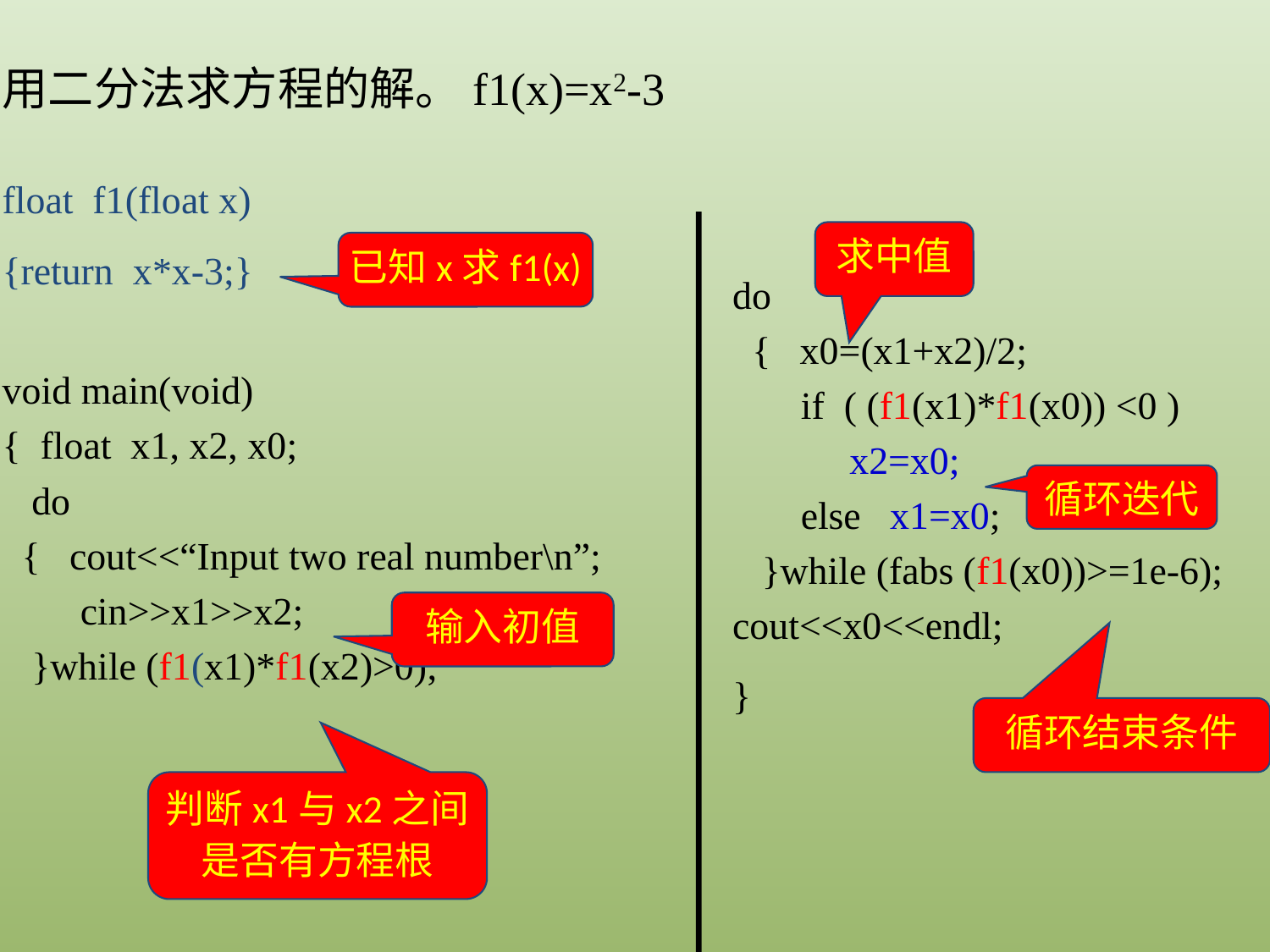

用二分法求方程的解。f1(x)=x2-3
float  f1(float x)
{return  x*x-3;}

求中值
已知x求f1(x)
do
  {   x0=(x1+x2)/2;
       if  ( (f1(x1)*f1(x0)) <0 )
            x2=x0;
       else   x1=x0;
   }while (fabs (f1(x0))>=1e-6);
cout<<x0<<endl;
}
void main(void)
{  float  x1, x2, x0;
   do
  {   cout<<“Input two real number\n”;
        cin>>x1>>x2;
   }while (f1(x1)*f1(x2)>0);
循环迭代
输入初值
循环结束条件
判断x1与x2之间是否有方程根
497